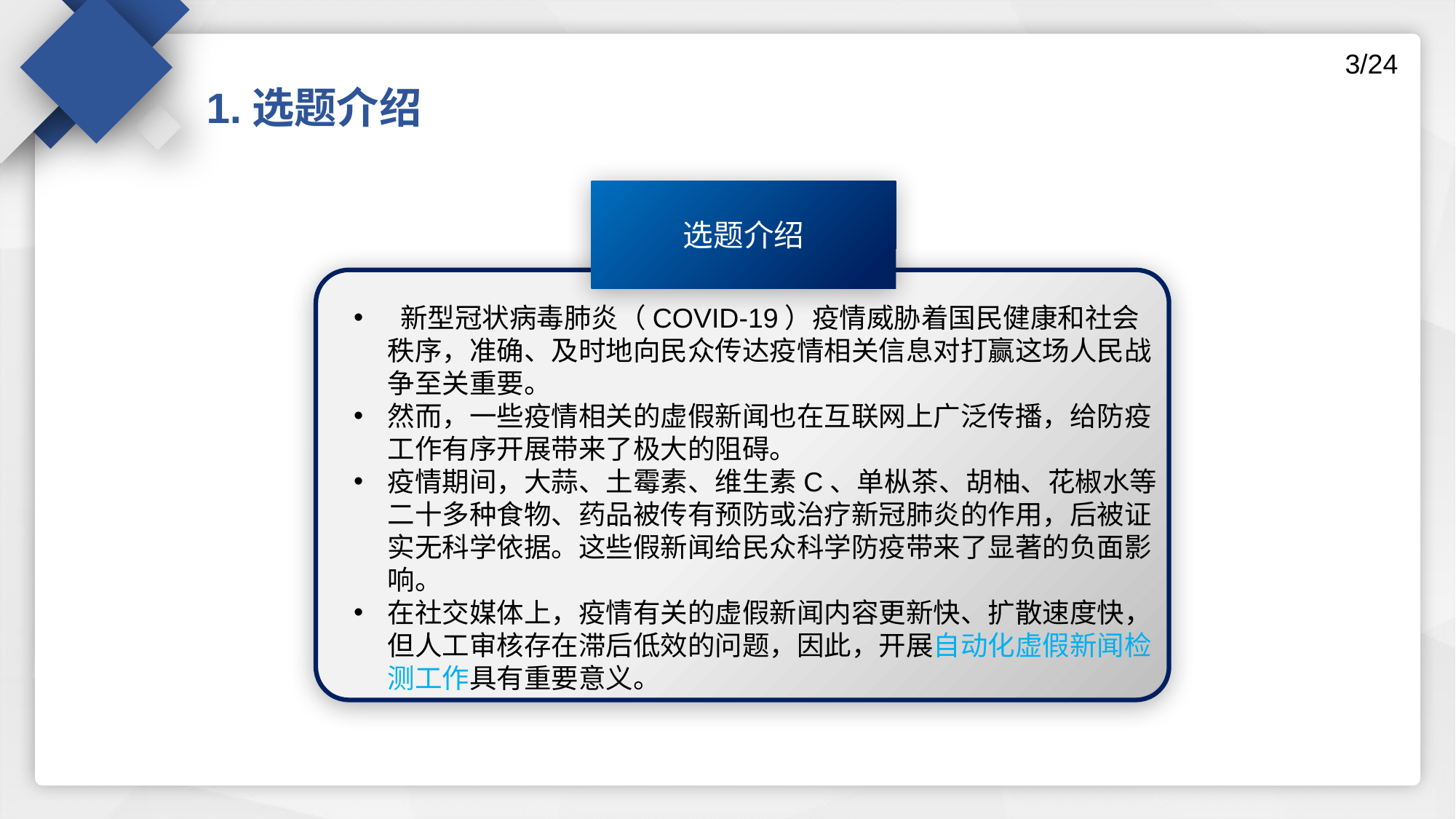

3/24
1.选题介绍
选题介绍

 新型冠状病毒肺炎（COVID-19）疫情威胁着国民健康和社会秩序，准确、及时地向民众传达疫情相关信息对打赢这场人民战争至关重要。
然而，一些疫情相关的虚假新闻也在互联网上广泛传播，给防疫工作有序开展带来了极大的阻碍。
疫情期间，大蒜、土霉素、维生素C、单枞茶、胡柚、花椒水等二十多种食物、药品被传有预防或治疗新冠肺炎的作用，后被证实无科学依据。这些假新闻给民众科学防疫带来了显著的负面影响。
在社交媒体上，疫情有关的虚假新闻内容更新快、扩散速度快，但人工审核存在滞后低效的问题，因此，开展自动化虚假新闻检测工作具有重要意义。